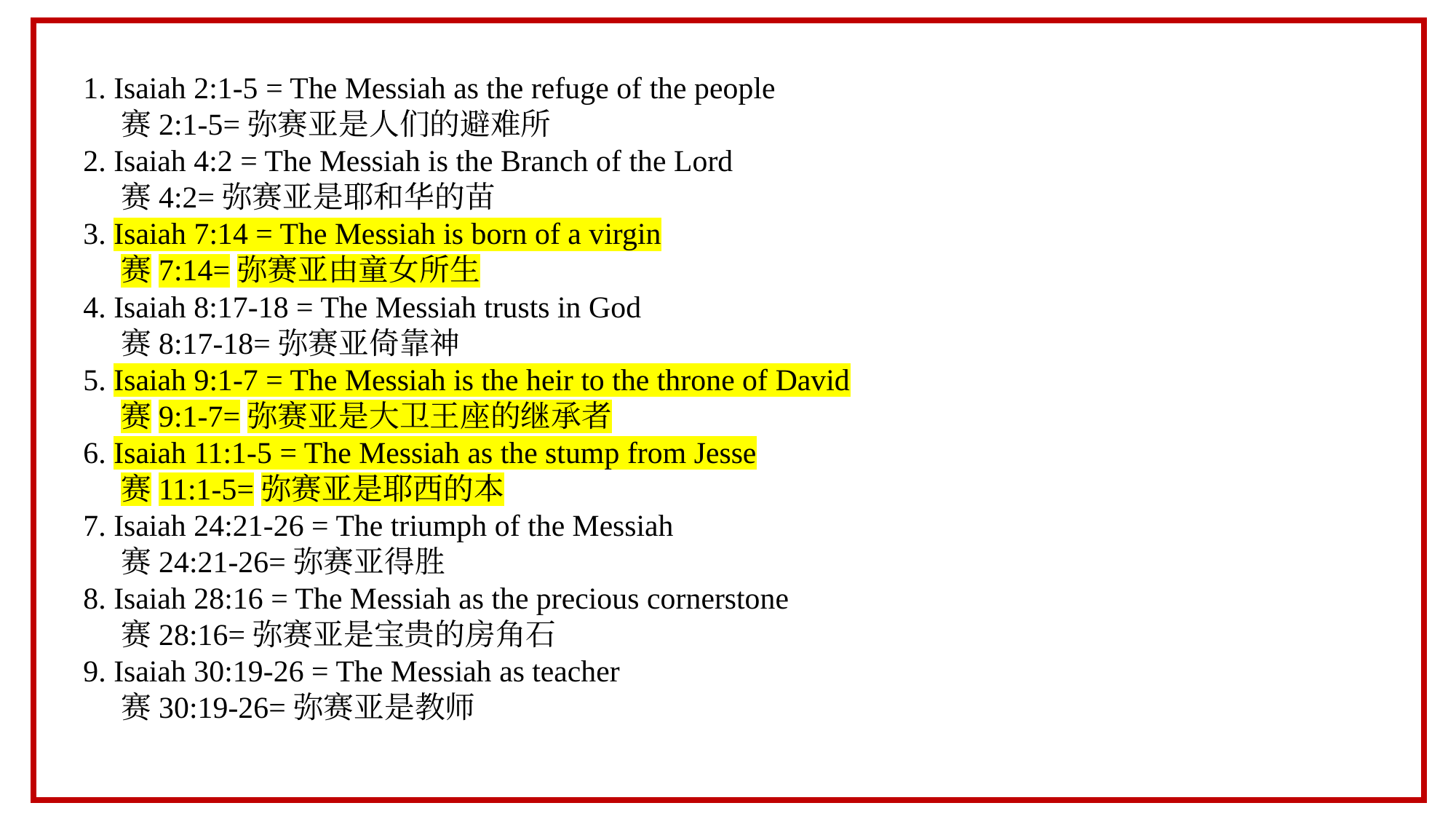

1. Isaiah 2:1-5 = The Messiah as the refuge of the people
    赛2:1-5=弥赛亚是人们的避难所
2. Isaiah 4:2 = The Messiah is the Branch of the Lord
    赛4:2=弥赛亚是耶和华的苗
3. Isaiah 7:14 = The Messiah is born of a virgin
    赛7:14=弥赛亚由童女所生
4. Isaiah 8:17-18 = The Messiah trusts in God
    赛8:17-18=弥赛亚倚靠神
5. Isaiah 9:1-7 = The Messiah is the heir to the throne of David
    赛9:1-7=弥赛亚是大卫王座的继承者
6. Isaiah 11:1-5 = The Messiah as the stump from Jesse
    赛11:1-5=弥赛亚是耶西的本
7. Isaiah 24:21-26 = The triumph of the Messiah
    赛24:21-26=弥赛亚得胜
8. Isaiah 28:16 = The Messiah as the precious cornerstone
    赛28:16=弥赛亚是宝贵的房角石
9. Isaiah 30:19-26 = The Messiah as teacher
    赛30:19-26=弥赛亚是教师